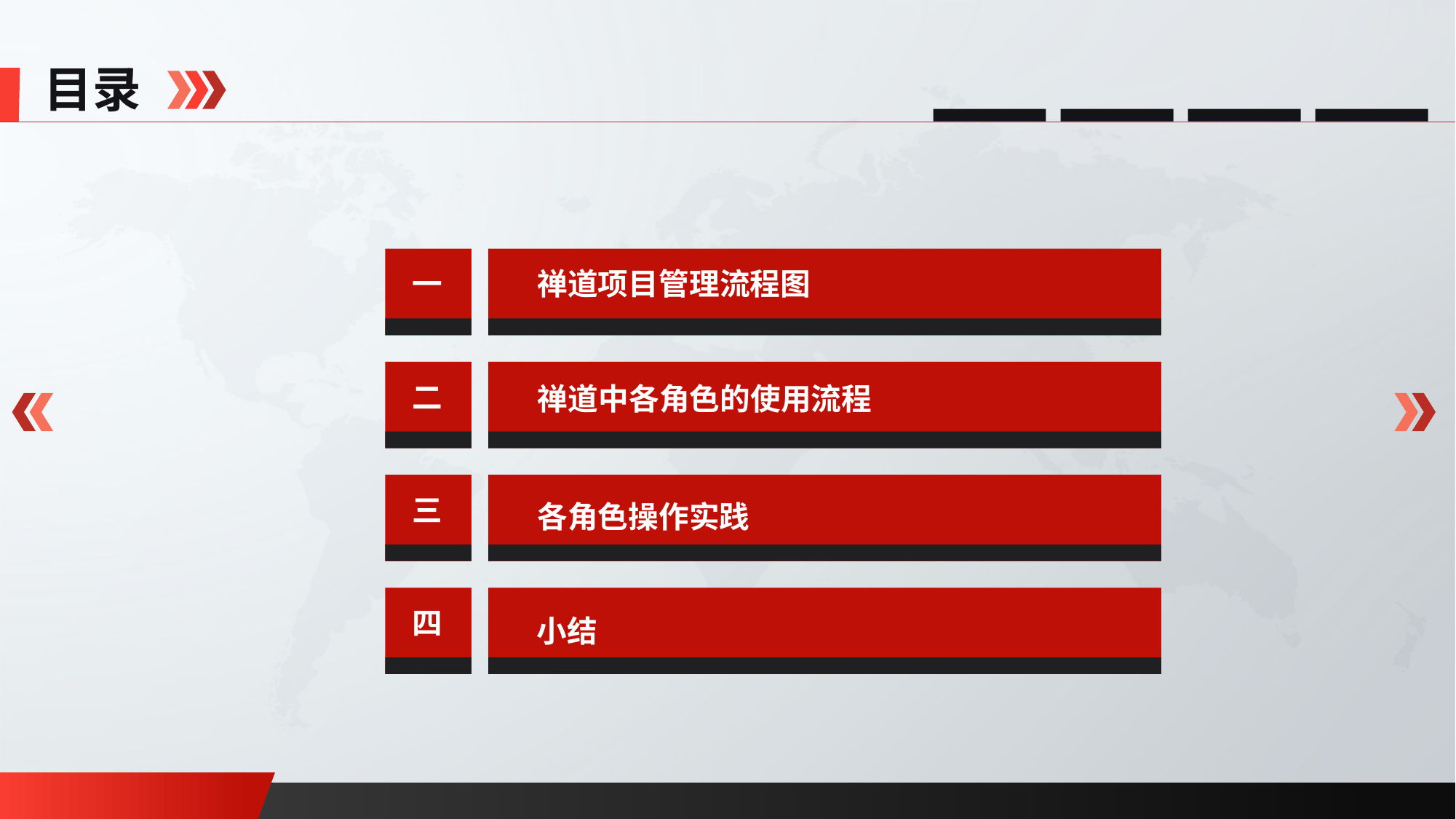

目录

禅道项目管理流程图
一

二
禅道中各角色的使用流程

三
各角色操作实践

四
小结